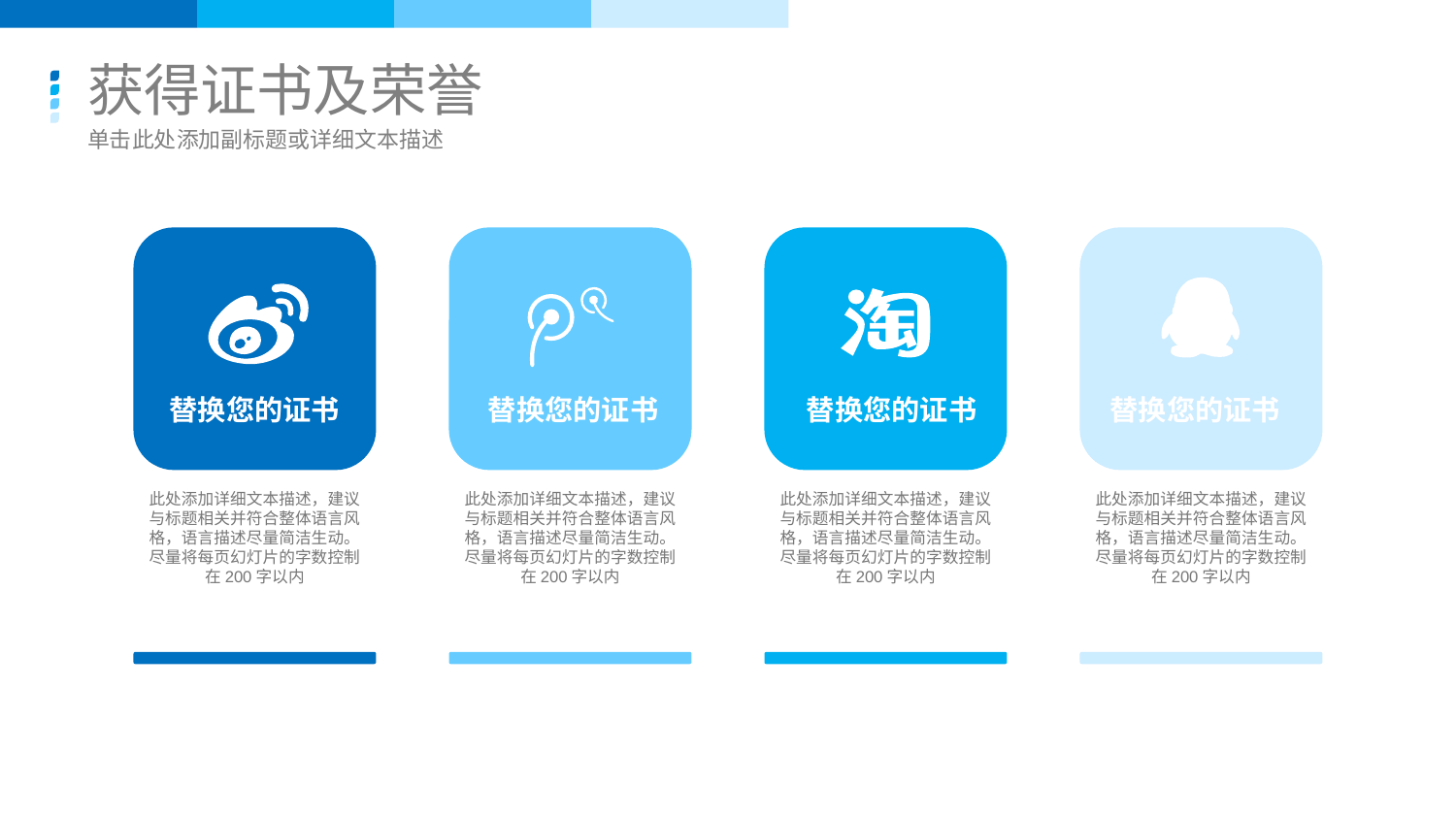

获得证书及荣誉
单击此处添加副标题或详细文本描述

替换您的证书
此处添加详细文本描述，建议与标题相关并符合整体语言风格，语言描述尽量简洁生动。尽量将每页幻灯片的字数控制在200字以内

替换您的证书
此处添加详细文本描述，建议与标题相关并符合整体语言风格，语言描述尽量简洁生动。尽量将每页幻灯片的字数控制在200字以内

替换您的证书
此处添加详细文本描述，建议与标题相关并符合整体语言风格，语言描述尽量简洁生动。尽量将每页幻灯片的字数控制在200字以内

替换您的证书
此处添加详细文本描述，建议与标题相关并符合整体语言风格，语言描述尽量简洁生动。尽量将每页幻灯片的字数控制在200字以内